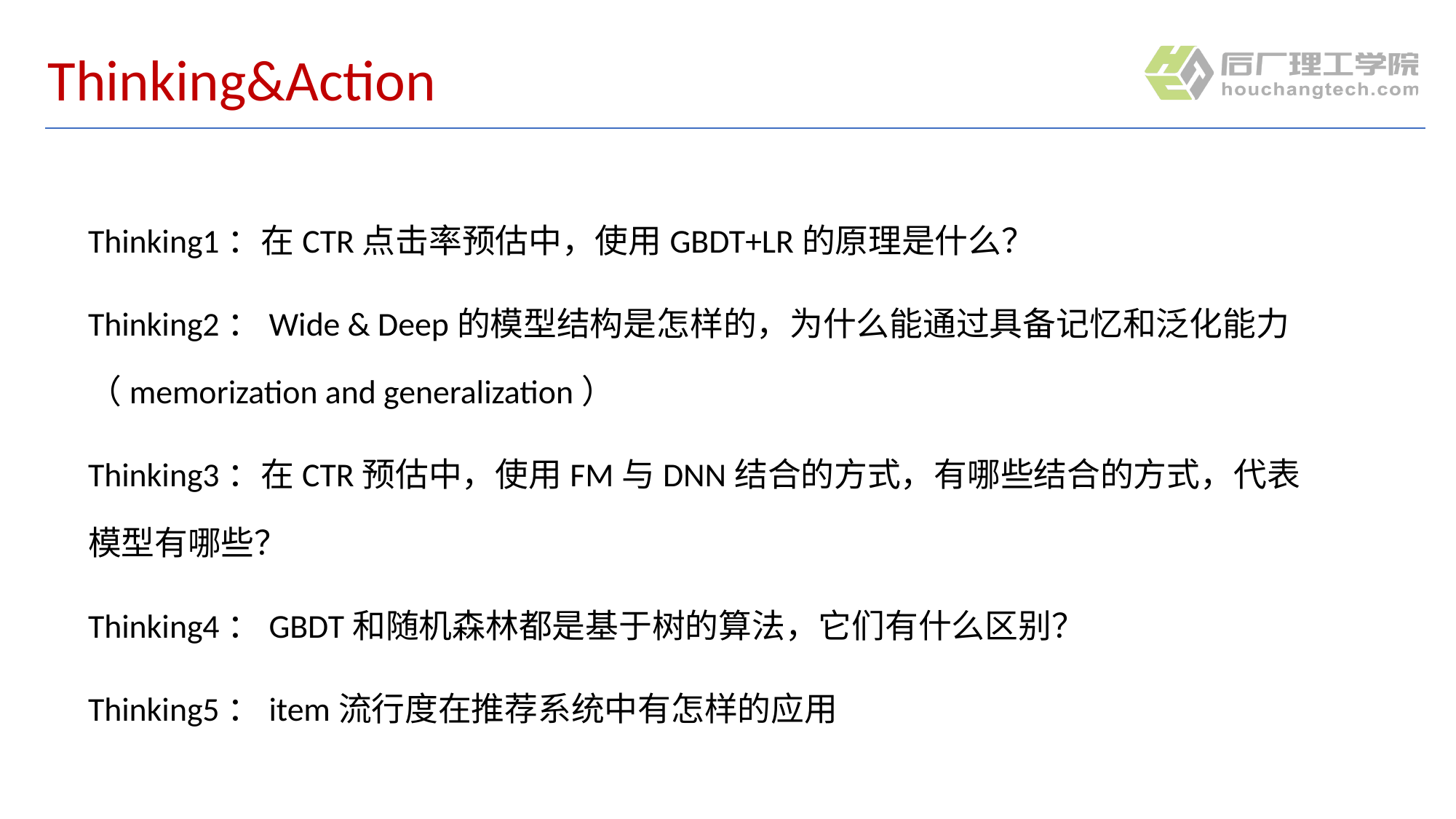

# Thinking&Action
Thinking1：在CTR点击率预估中，使用GBDT+LR的原理是什么？
Thinking2：Wide & Deep的模型结构是怎样的，为什么能通过具备记忆和泛化能力（memorization and generalization）
Thinking3：在CTR预估中，使用FM与DNN结合的方式，有哪些结合的方式，代表模型有哪些？
Thinking4：GBDT和随机森林都是基于树的算法，它们有什么区别？
Thinking5：item流行度在推荐系统中有怎样的应用